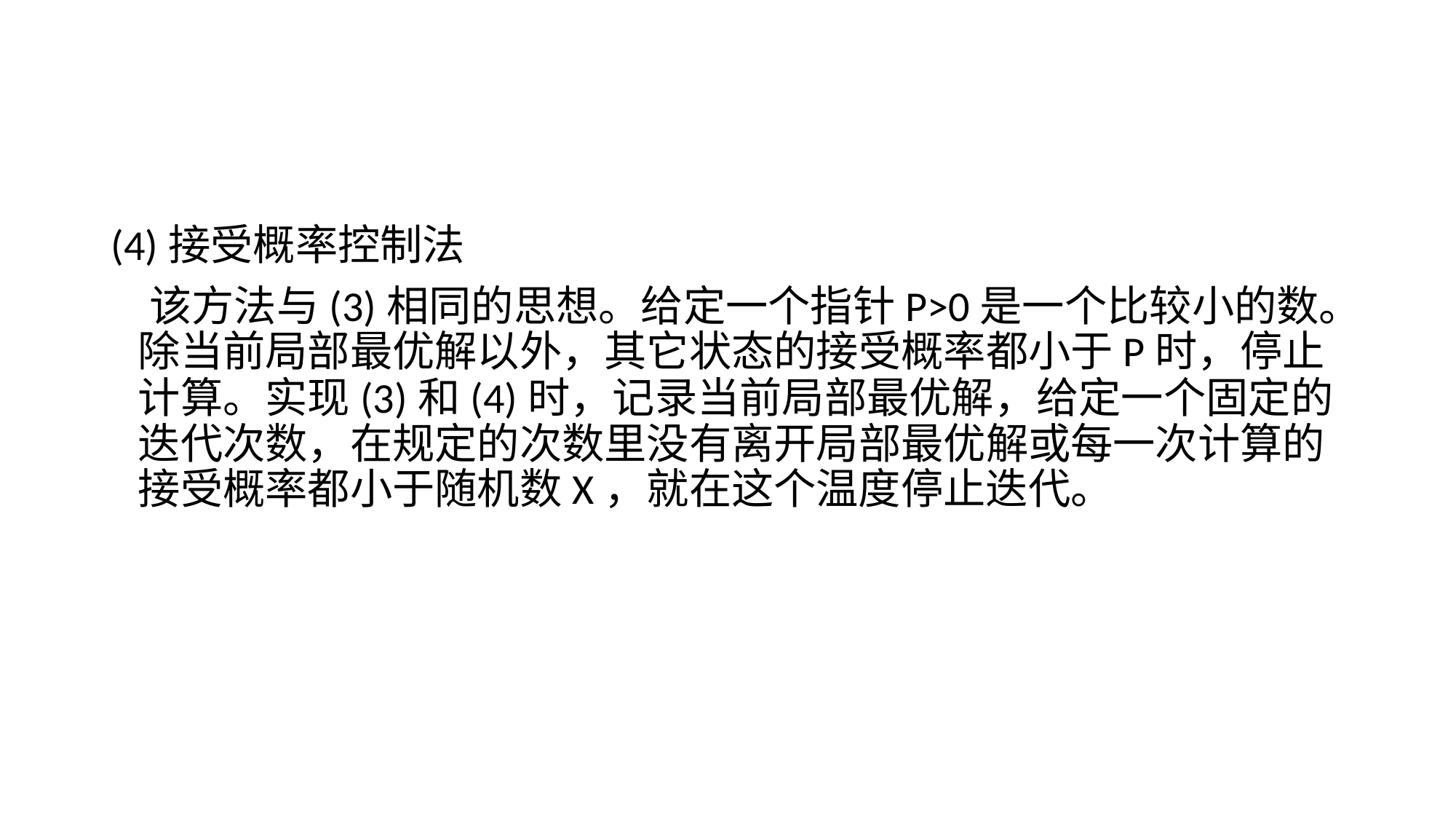

#
(4)接受概率控制法
   该方法与(3)相同的思想。给定一个指针P>0是一个比较小的数。除当前局部最优解以外，其它状态的接受概率都小于P时，停止计算。实现(3)和(4)时，记录当前局部最优解，给定一个固定的迭代次数，在规定的次数里没有离开局部最优解或每一次计算的接受概率都小于随机数X，就在这个温度停止迭代。